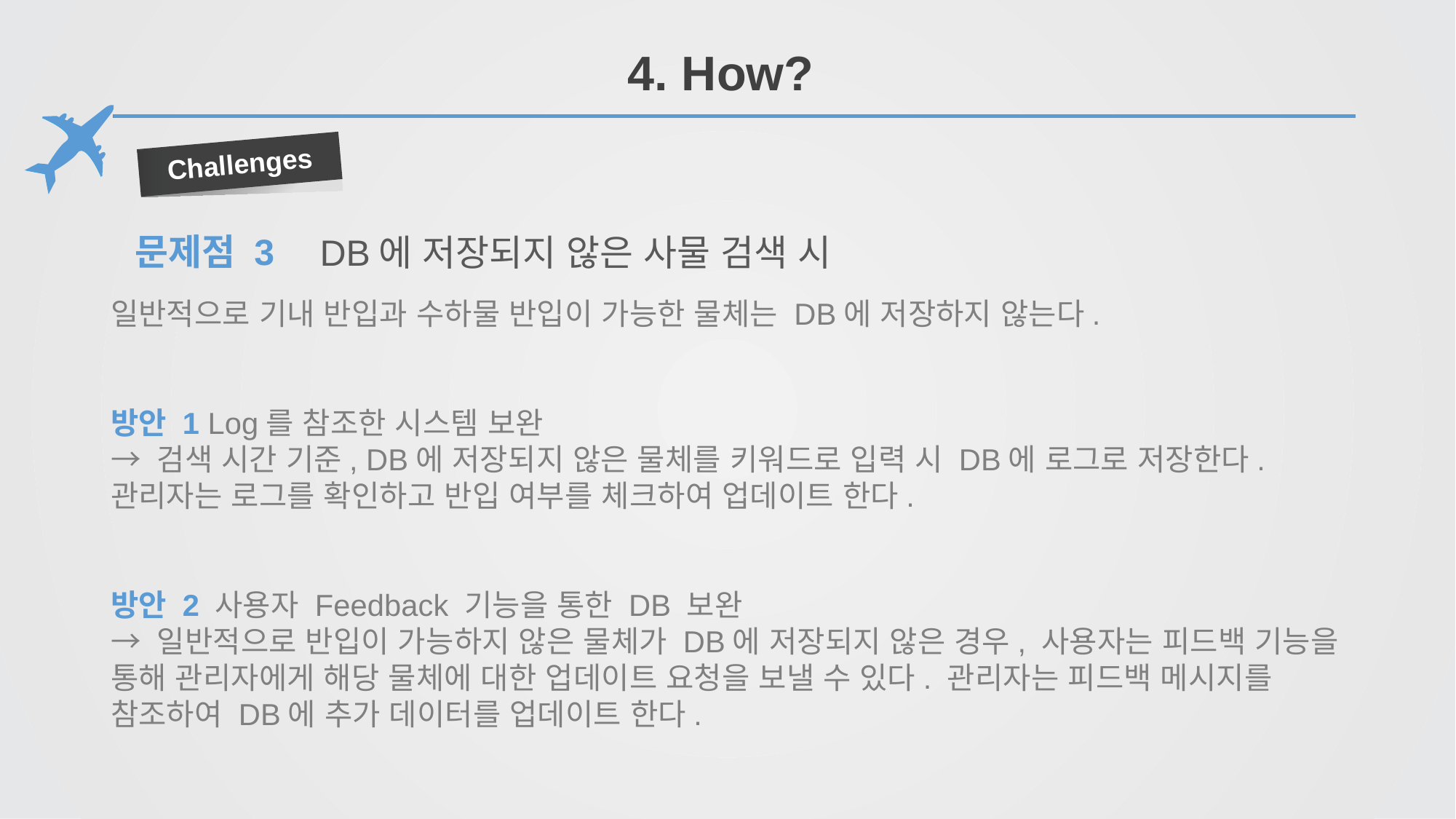

# 4. How?

Challenges
문제점 3
DB에 저장되지 않은 사물 검색 시
일반적으로 기내 반입과 수하물 반입이 가능한 물체는 DB에 저장하지 않는다.

방안 1 Log를 참조한 시스템 보완
→ 검색 시간 기준, DB에 저장되지 않은 물체를 키워드로 입력 시 DB에 로그로 저장한다. 관리자는 로그를 확인하고 반입 여부를 체크하여 업데이트 한다.

방안 2 사용자 Feedback 기능을 통한 DB 보완
→ 일반적으로 반입이 가능하지 않은 물체가 DB에 저장되지 않은 경우, 사용자는 피드백 기능을 통해 관리자에게 해당 물체에 대한 업데이트 요청을 보낼 수 있다. 관리자는 피드백 메시지를 참조하여 DB에 추가 데이터를 업데이트 한다.